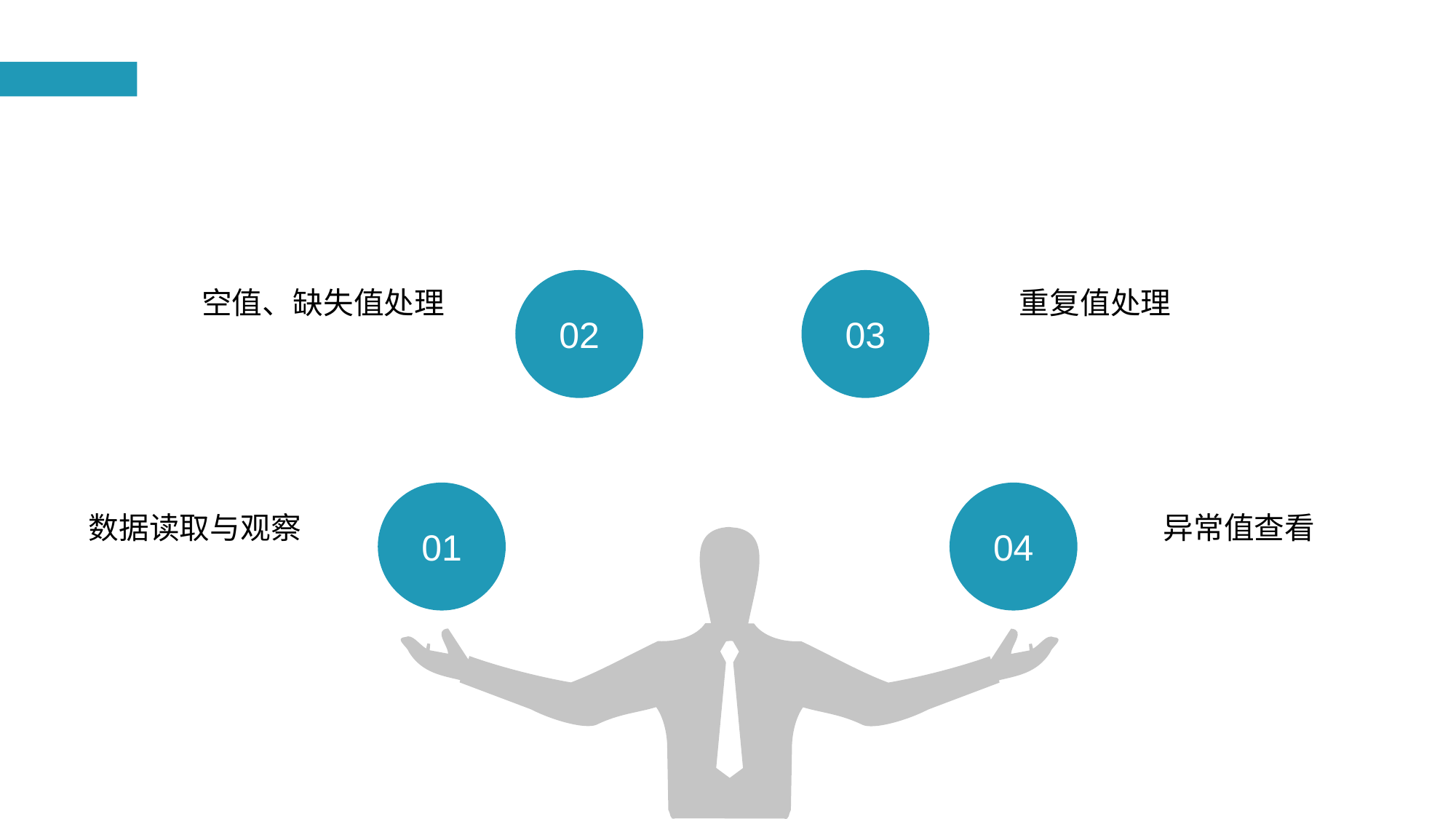

02
03
04
01

空值、缺失值处理

重复值处理

异常值查看
数据读取与观察